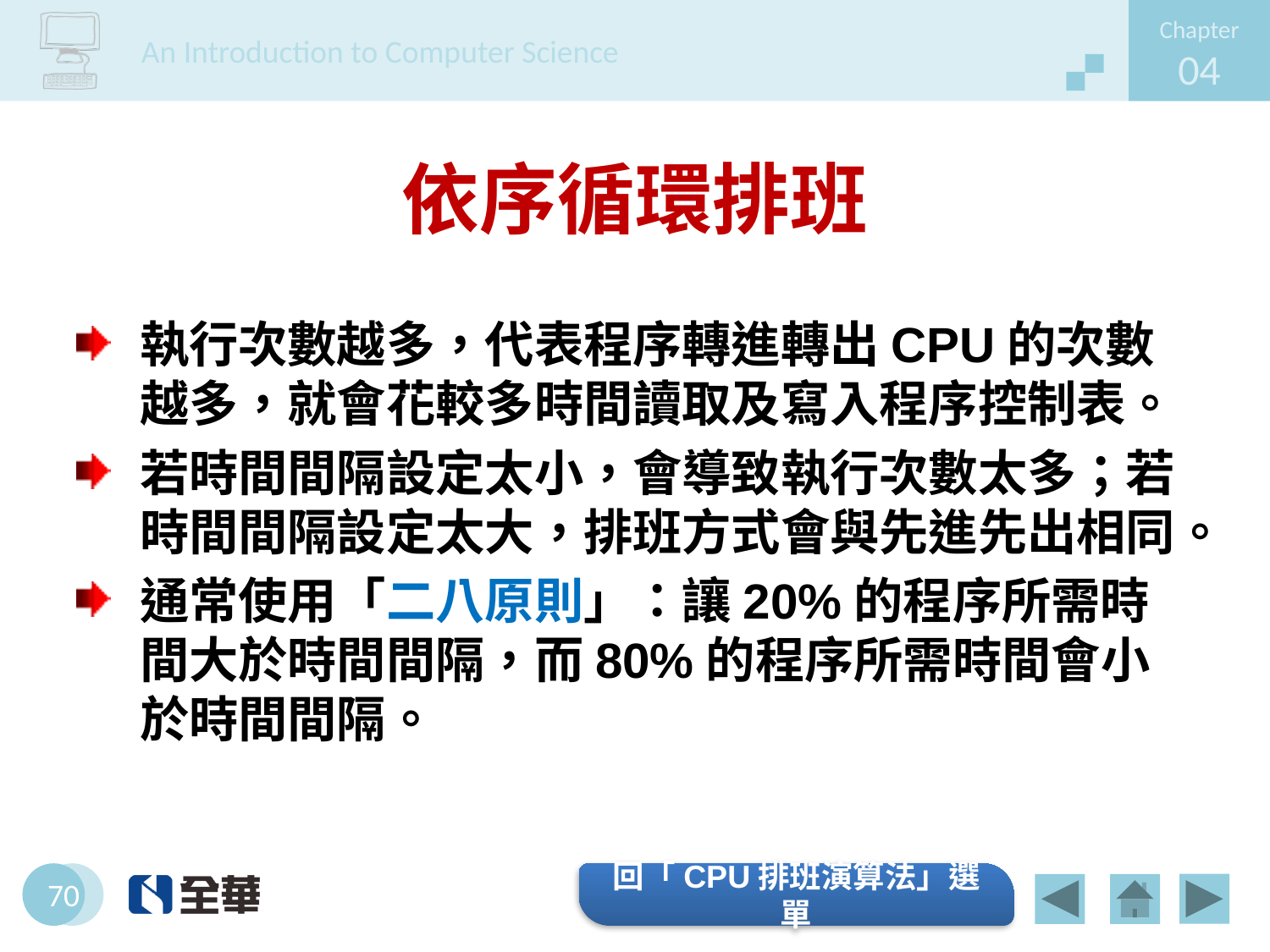

# 依序循環排班
執行次數越多，代表程序轉進轉出CPU的次數越多，就會花較多時間讀取及寫入程序控制表。
若時間間隔設定太小，會導致執行次數太多；若時間間隔設定太大，排班方式會與先進先出相同。
通常使用「二八原則」：讓20%的程序所需時間大於時間間隔，而80%的程序所需時間會小於時間間隔。

回「CPU排班演算法」選單